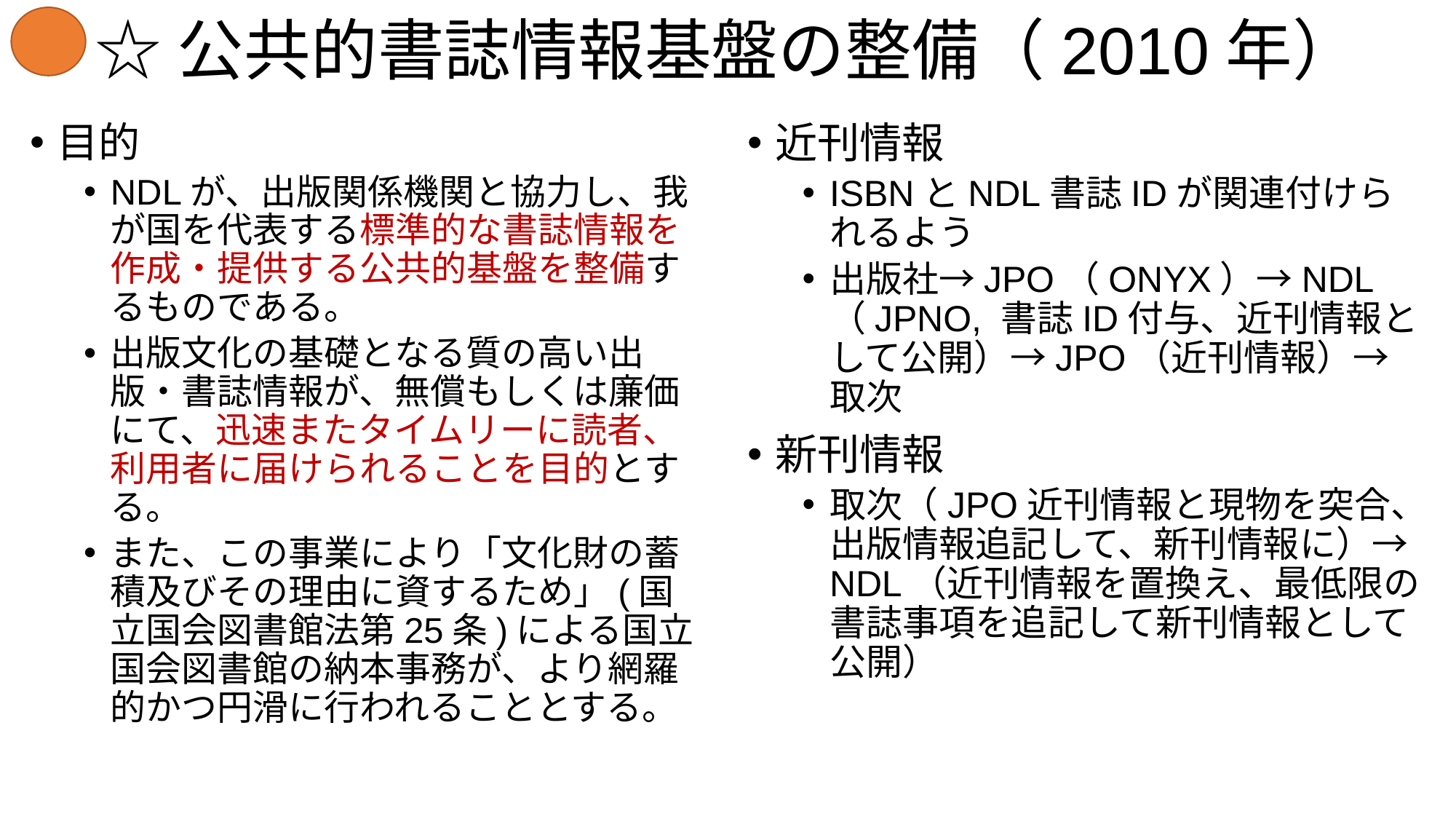

# ☆公共的書誌情報基盤の整備（2010年）
目的
NDLが、出版関係機関と協力し、我が国を代表する標準的な書誌情報を作成・提供する公共的基盤を整備するものである。
出版文化の基礎となる質の高い出版・書誌情報が、無償もしくは廉価にて、迅速またタイムリーに読者、利用者に届けられることを目的とする。
また、この事業により「文化財の蓄積及びその理由に資するため」(国立国会図書館法第25条)による国立国会図書館の納本事務が、より網羅的かつ円滑に行われることとする。

近刊情報
ISBNとNDL書誌IDが関連付けられるよう
出版社→JPO（ONYX）→NDL（JPNO, 書誌ID付与、近刊情報として公開）→JPO（近刊情報）→取次
新刊情報
取次（JPO近刊情報と現物を突合、出版情報追記して、新刊情報に）→NDL（近刊情報を置換え、最低限の書誌事項を追記して新刊情報として公開）